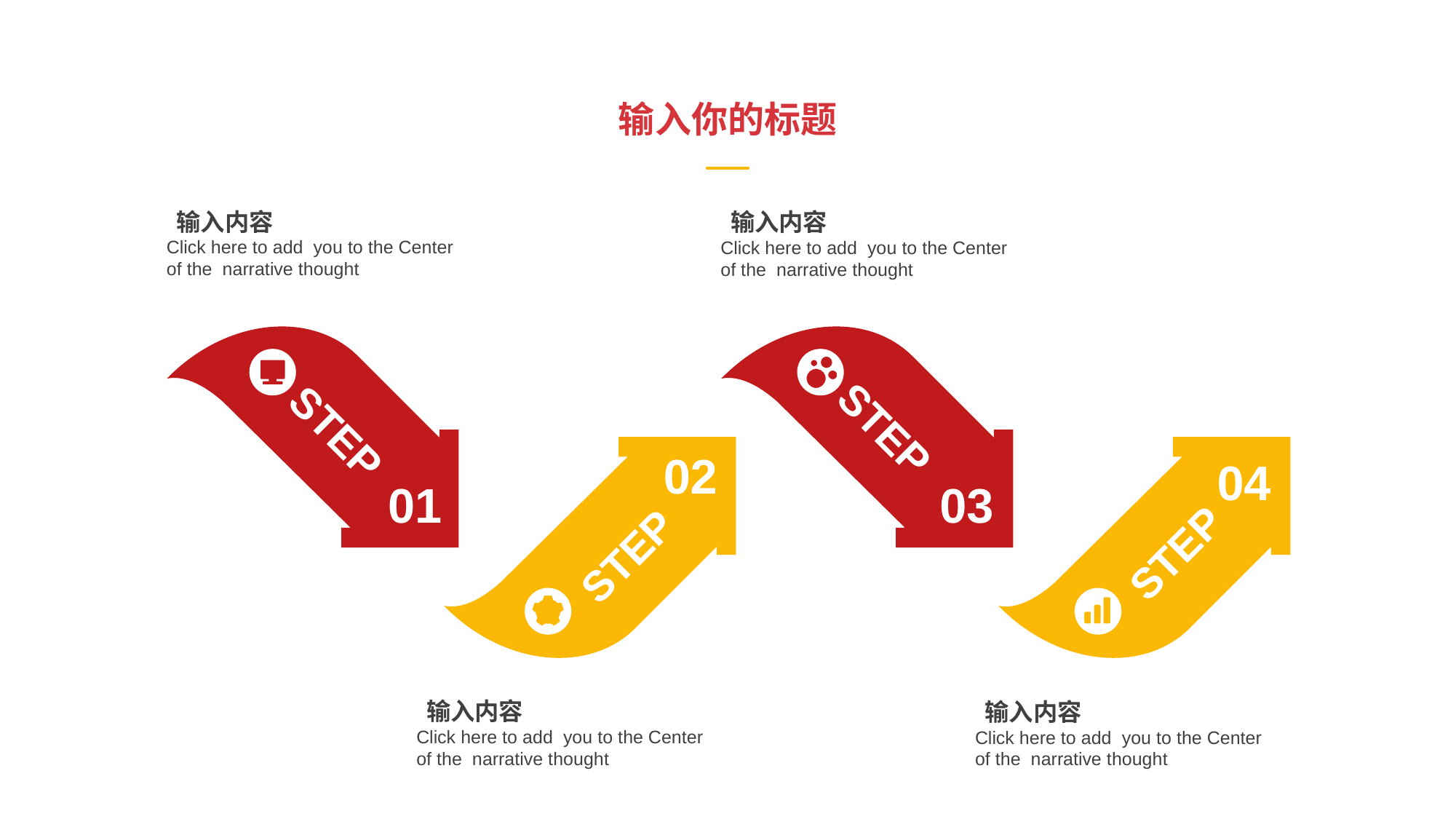

输入你的标题
 输入内容
Click here to add  you to the Center
of the  narrative thought

 输入内容
Click here to add  you to the Center
of the  narrative thought

STEP
STEP

02
04
03
01
STEP
STEP

 输入内容
Click here to add  you to the Center
of the  narrative thought

 输入内容
Click here to add  you to the Center
of the  narrative thought